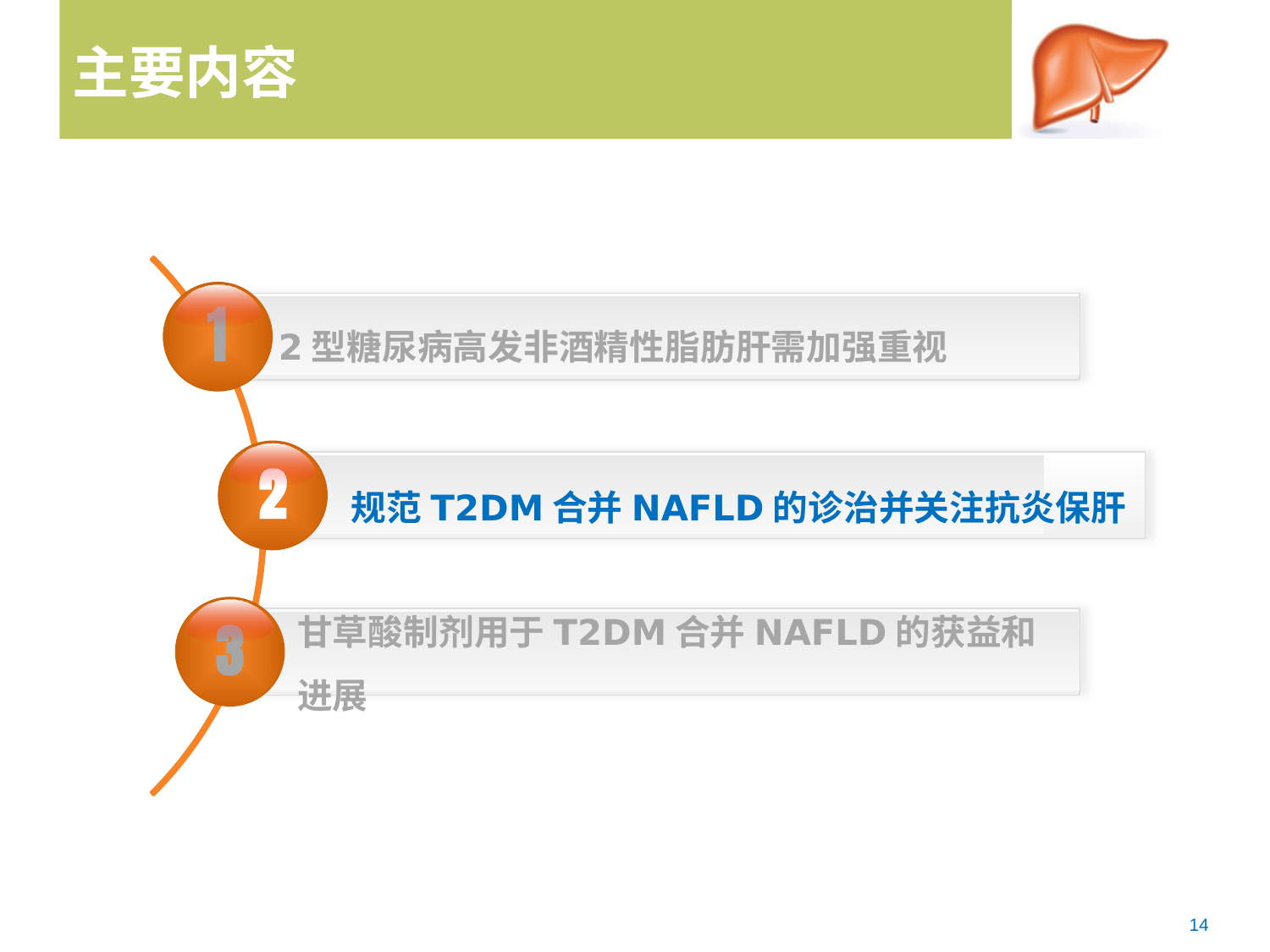

# 主要内容

1

单击此处添加文字内容

2型糖尿病高发非酒精性脂肪肝需加强重视
2

单击此处添加文字内容

规范T2DM合并NAFLD的诊治并关注抗炎保肝
3

单击此处添加文字内容

甘草酸制剂用于T2DM合并NAFLD的获益和进展
14